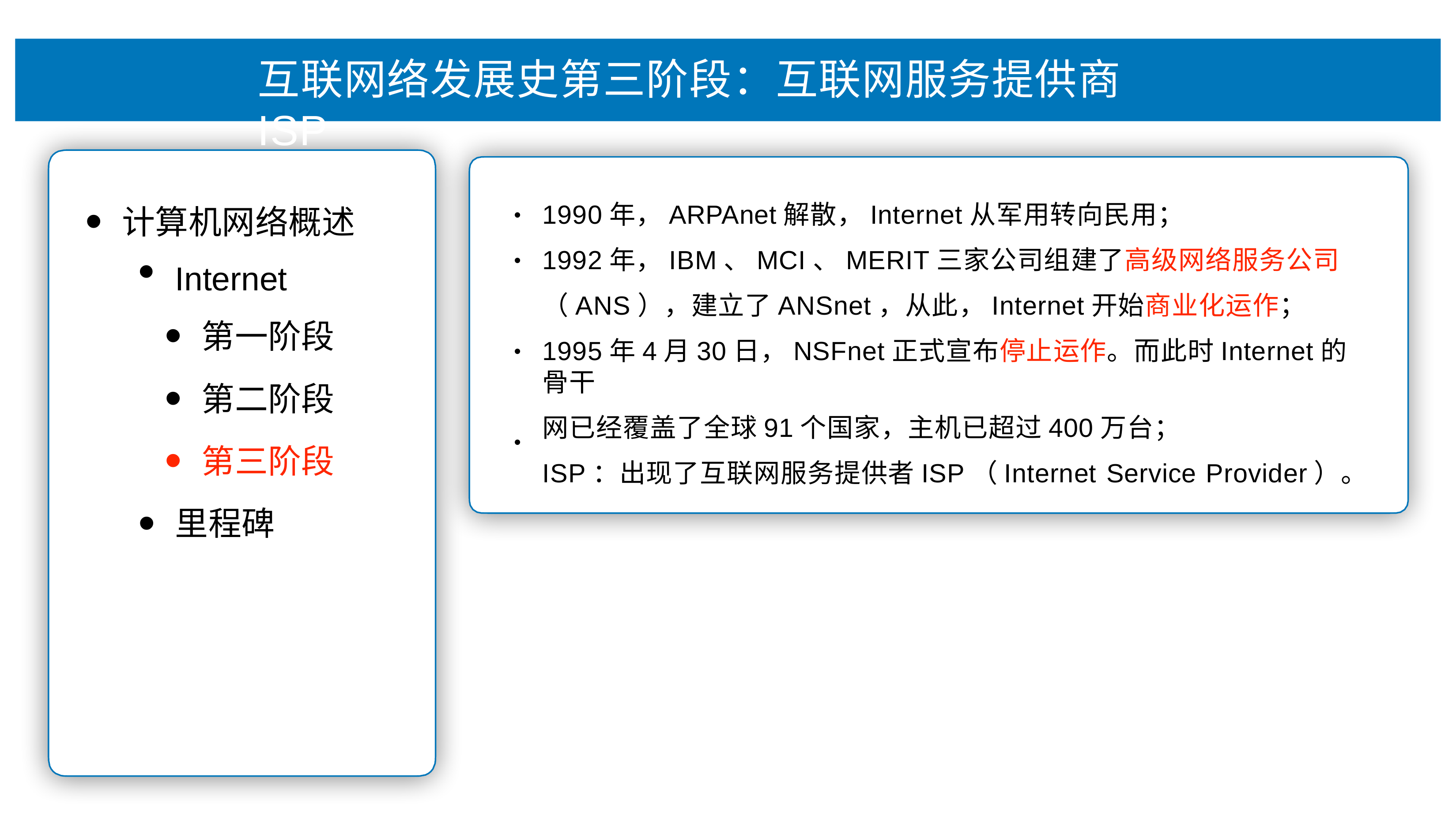

# 互联⽹络发展史第三阶段：互联⽹服务提供商 ISP

1990年，ARPAnet解散，Internet从军⽤转向⺠⽤；
1992年，IBM、MCI、MERIT三家公司组建了⾼级⽹络服务公司
（ANS），建⽴了ANSnet，从此，Internet开始商业化运作；
1995年4⽉30⽇，NSFnet正式宣布停⽌运作。⽽此时Internet的⻣⼲
⽹已经覆盖了全球91个国家，主机已超过400万台；
ISP：出现了互联⽹服务提供者ISP（Internet Service Provider）。
计算机⽹络概述
Internet
第⼀阶段
第⼆阶段
第三阶段
⾥程碑
•
•
•
•